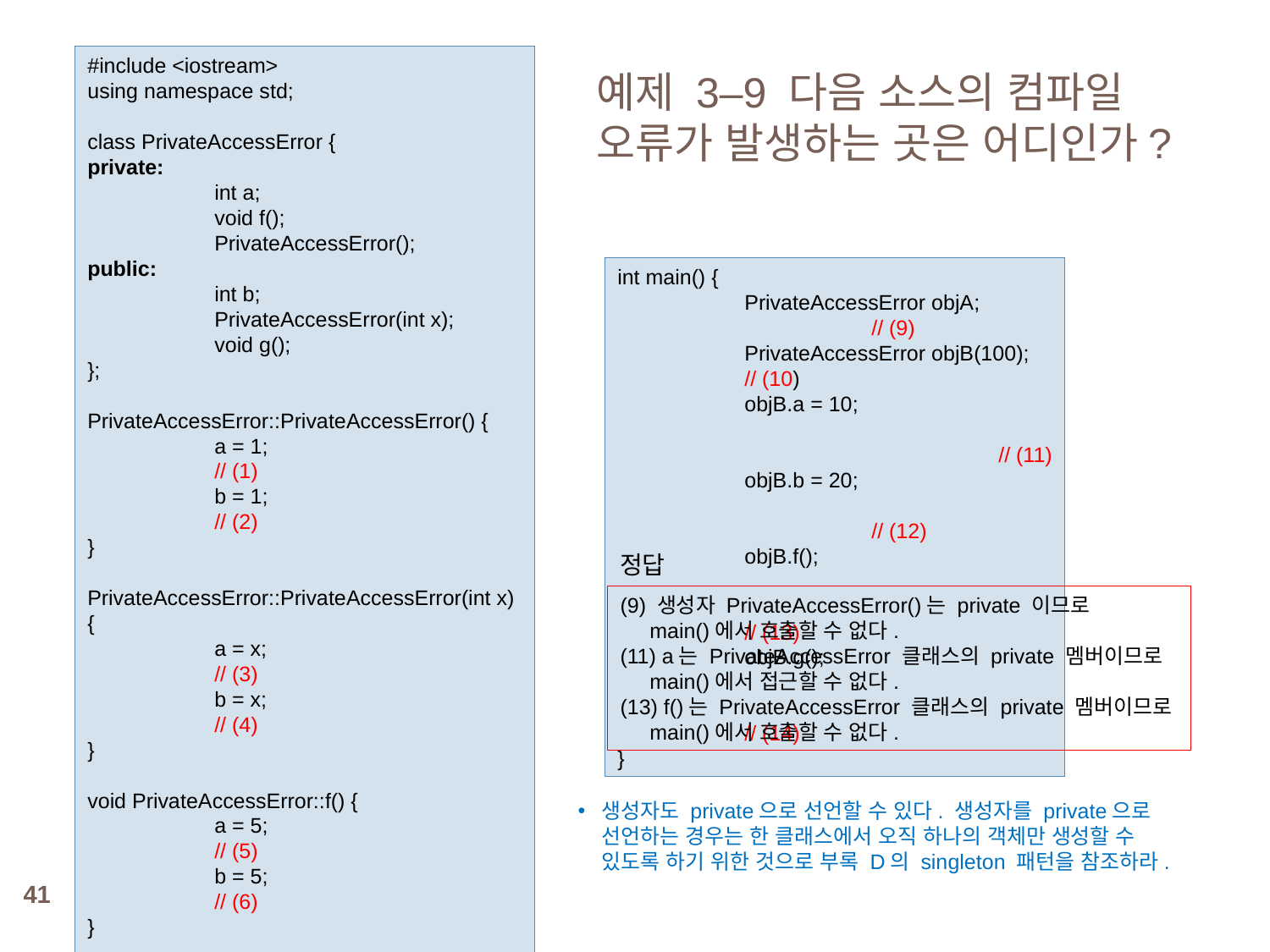

예제 3–9 다음 소스의 컴파일 오류가 발생하는 곳은 어디인가?
#include <iostream>
using namespace std;

class PrivateAccessError {
private:
	int a;
	void f();
	PrivateAccessError();
public:
	int b;
	PrivateAccessError(int x);
	void g();
};

PrivateAccessError::PrivateAccessError() {
	a = 1; 			// (1)
	b = 1; 			// (2)
}

PrivateAccessError::PrivateAccessError(int x) {
	a = x; 			// (3)
	b = x; 			// (4)
}

void PrivateAccessError::f() {
	a = 5; 			// (5)
	b = 5; 			// (6)
}

void PrivateAccessError::g() {
	a = 6; 			// (7)
	b = 6; 			// (8)
}
int main() {
	PrivateAccessError objA; 			// (9)
	PrivateAccessError objB(100);	// (10)
	objB.a = 10; 								// (11)
	objB.b = 20; 							// (12)
	objB.f(); 									// (13)
	objB.g(); 									// (14)
}
정답
(9) 생성자 PrivateAccessError()는 private 이므로
     main()에서 호출할 수 없다.
(11) a는 PrivateAccessError 클래스의 private 멤버이므로
     main()에서 접근할 수 없다.
(13) f()는 PrivateAccessError 클래스의 private 멤버이므로
     main()에서 호출할 수 없다.
생성자도 private으로 선언할 수 있다. 생성자를 private으로 선언하는 경우는 한 클래스에서 오직 하나의 객체만 생성할 수 있도록 하기 위한 것으로 부록 D의 singleton 패턴을 참조하라.
41